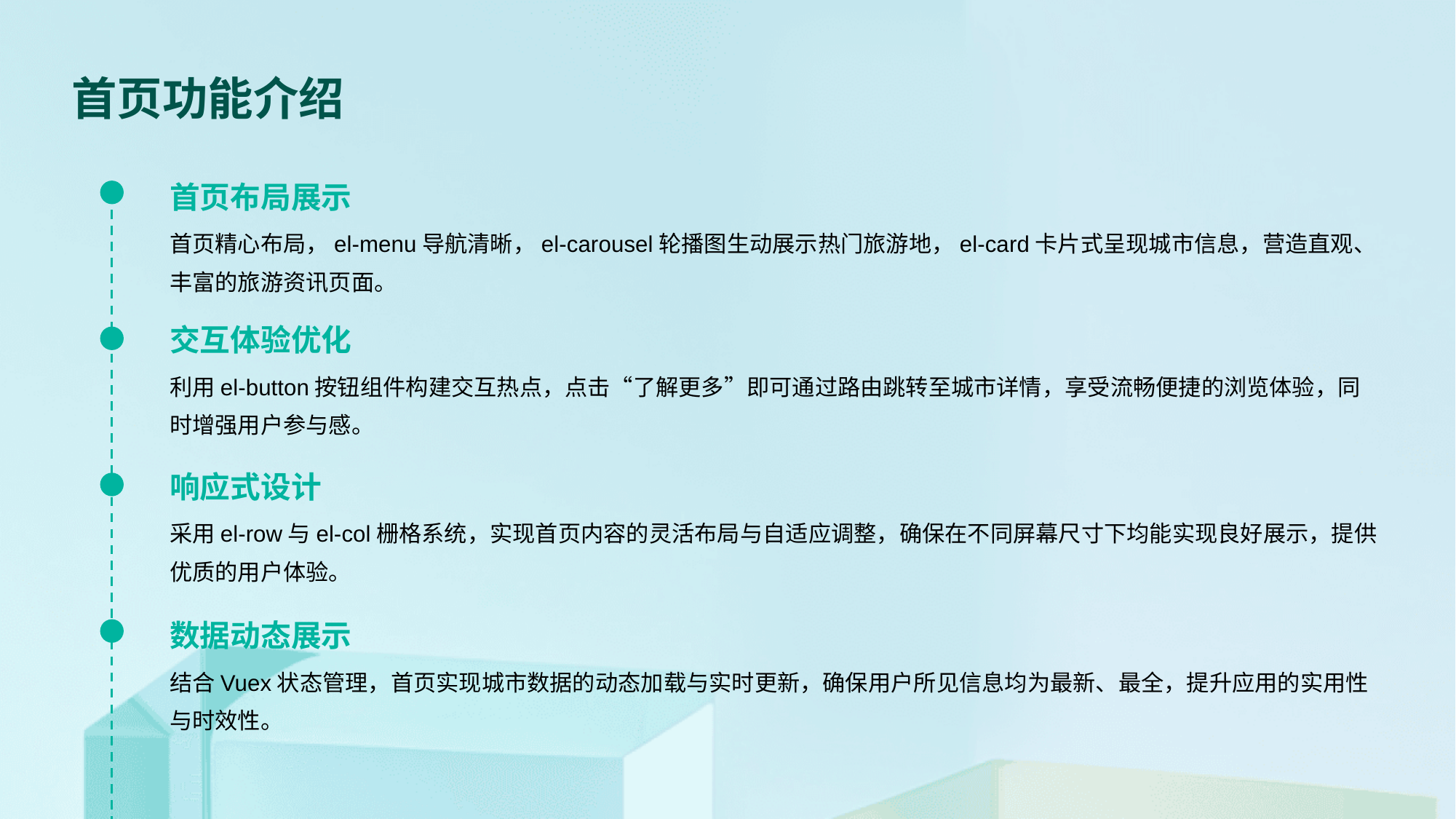

首页功能介绍
首页布局展示

首页精心布局，el-menu导航清晰，el-carousel轮播图生动展示热门旅游地，el-card卡片式呈现城市信息，营造直观、丰富的旅游资讯页面。
交互体验优化

利用el-button按钮组件构建交互热点，点击“了解更多”即可通过路由跳转至城市详情，享受流畅便捷的浏览体验，同时增强用户参与感。
响应式设计

采用el-row与el-col栅格系统，实现首页内容的灵活布局与自适应调整，确保在不同屏幕尺寸下均能实现良好展示，提供优质的用户体验。
数据动态展示

结合Vuex状态管理，首页实现城市数据的动态加载与实时更新，确保用户所见信息均为最新、最全，提升应用的实用性与时效性。